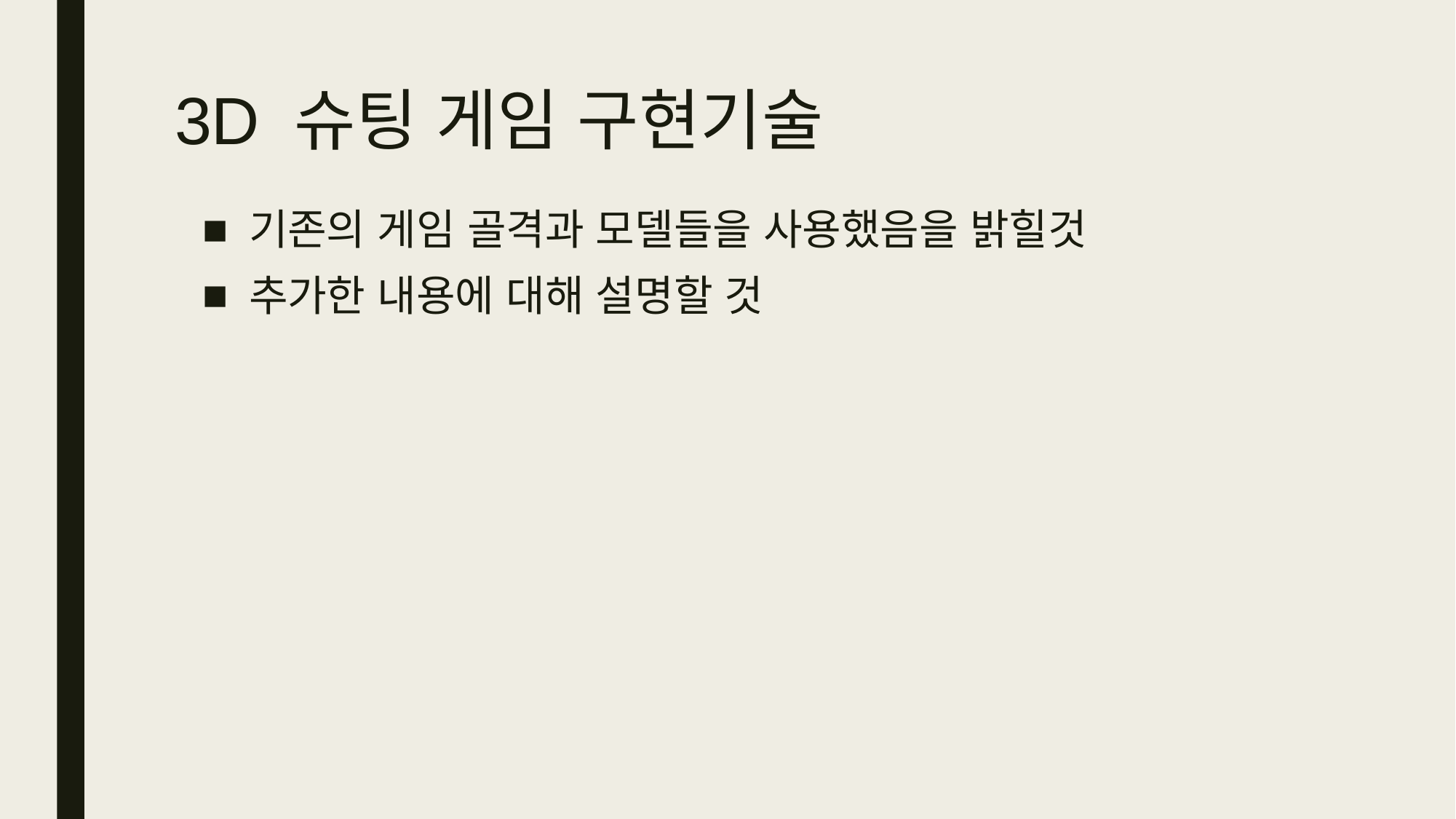

# 3D 슈팅 게임 구현기술
기존의 게임 골격과 모델들을 사용했음을 밝힐것
추가한 내용에 대해 설명할 것